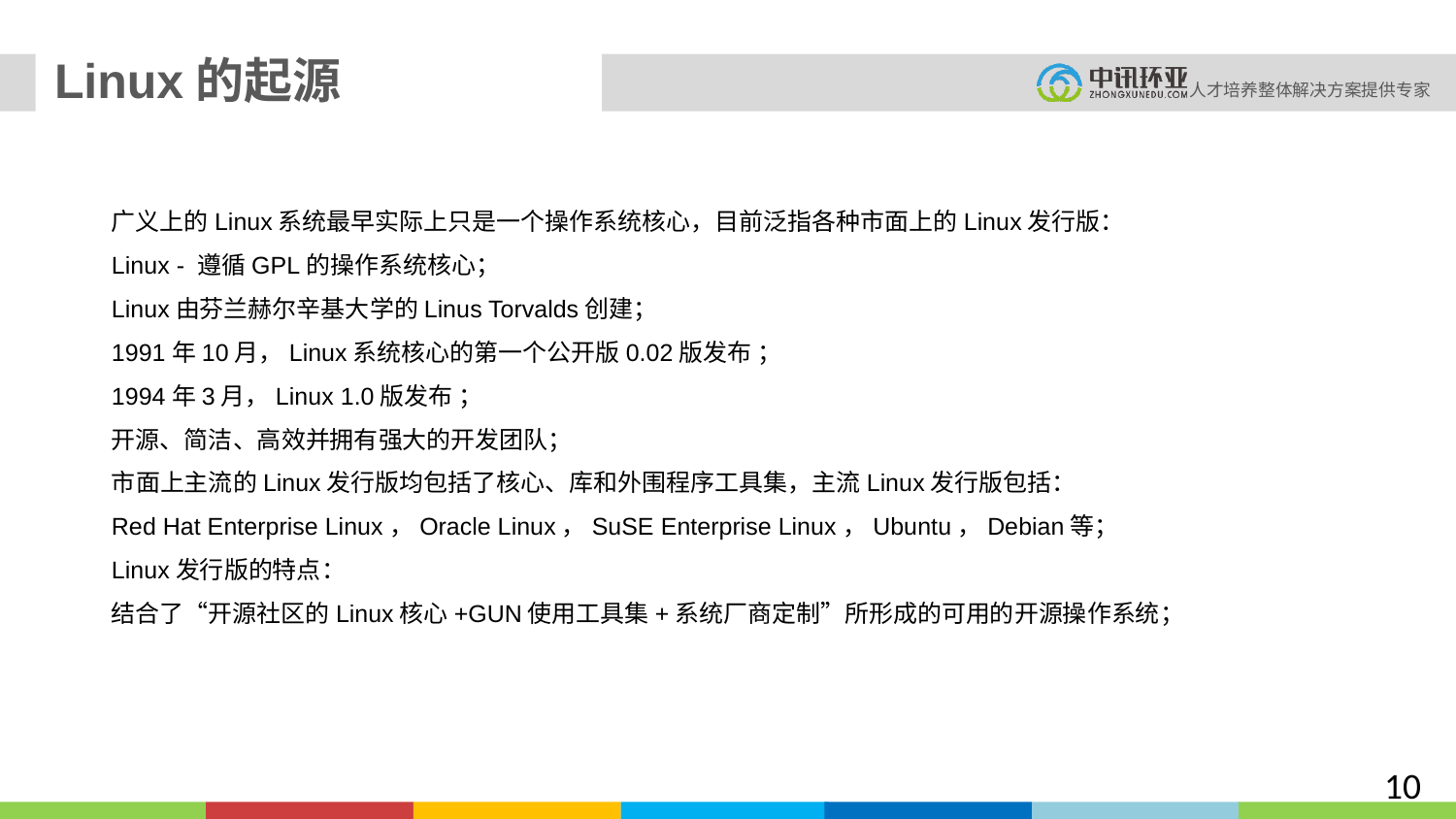

Linux的起源
广义上的Linux系统最早实际上只是一个操作系统核心，目前泛指各种市面上的Linux发行版：
Linux - 遵循GPL的操作系统核心；
Linux由芬兰赫尔辛基大学的Linus Torvalds创建；
1991年10月，Linux系统核心的第一个公开版0.02版发布 ；
1994年3月，Linux 1.0版发布 ；
开源、简洁、高效并拥有强大的开发团队；
市面上主流的Linux发行版均包括了核心、库和外围程序工具集，主流Linux发行版包括：
Red Hat Enterprise Linux，Oracle Linux，SuSE Enterprise Linux，Ubuntu，Debian等；
Linux发行版的特点：
结合了“开源社区的Linux核心+GUN使用工具集+系统厂商定制”所形成的可用的开源操作系统；
10